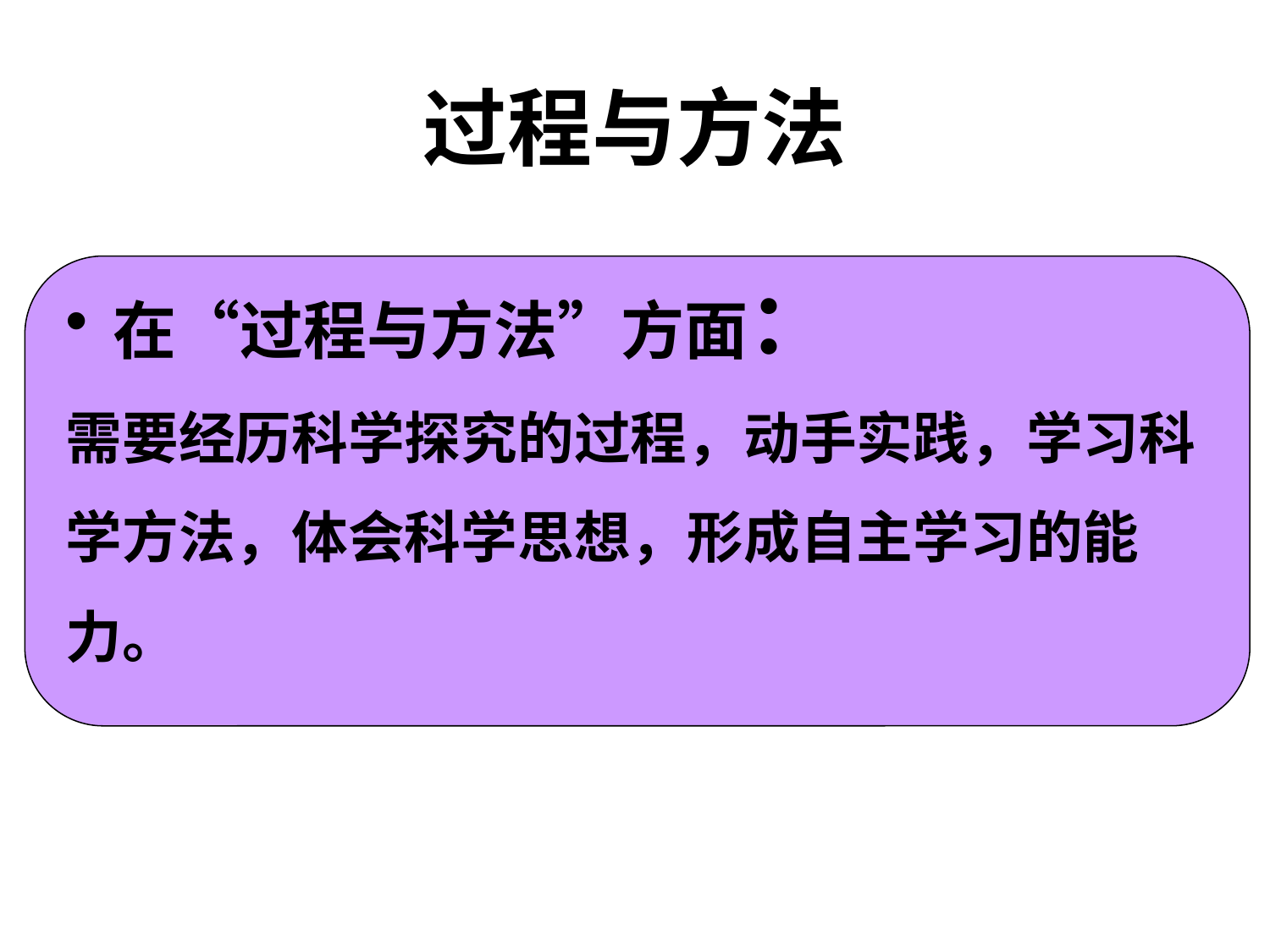

# 过程与方法
在“过程与方法”方面：
需要经历科学探究的过程，动手实践，学习科
学方法，体会科学思想，形成自主学习的能
力。